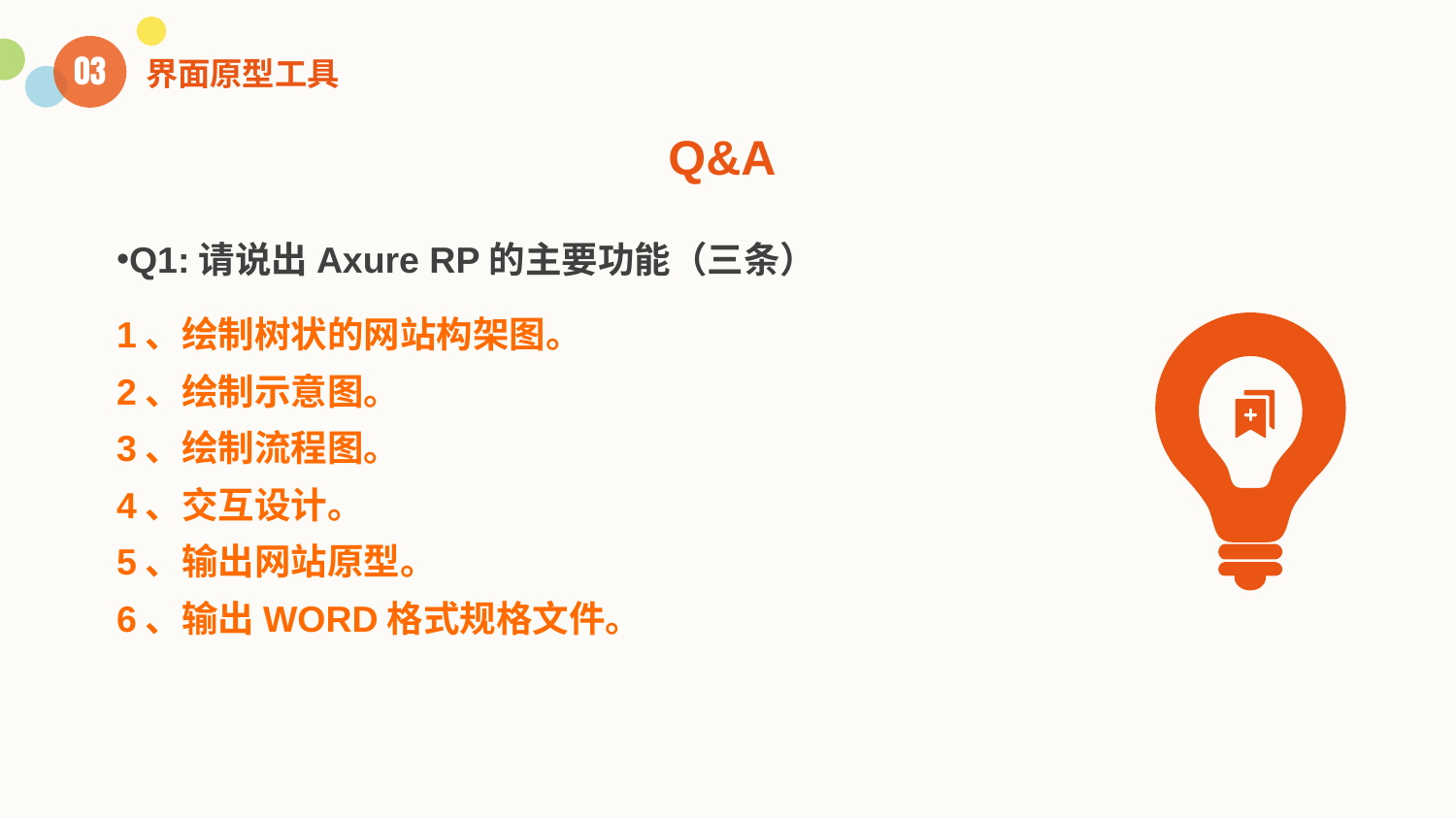

03
界面原型工具

Q&A
Q1:请说出Axure RP的主要功能（三条）
1、绘制树状的网站构架图。
2、绘制示意图。
3、绘制流程图。
4、交互设计。
5、输出网站原型。
6、输出WORD格式规格文件。